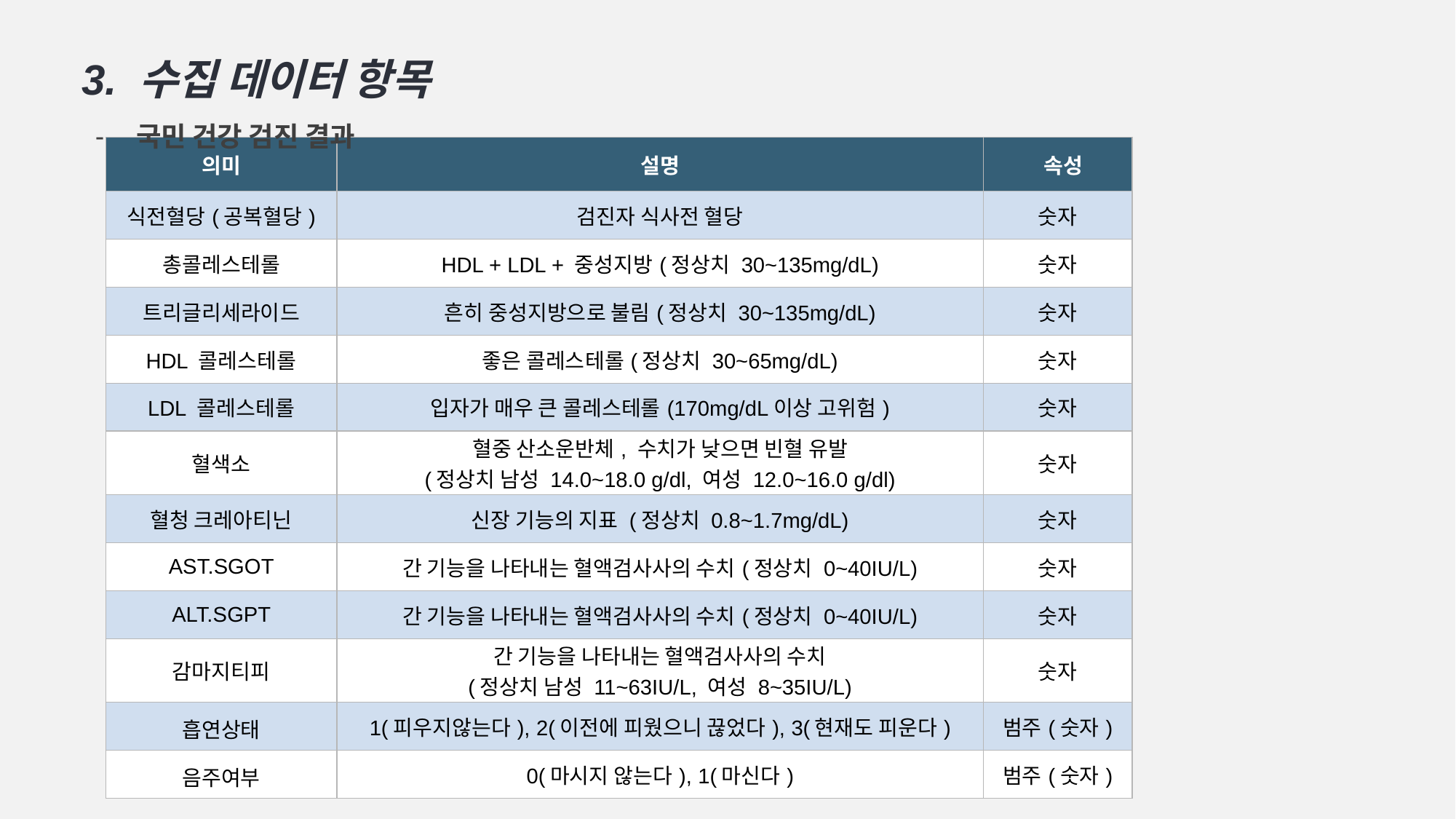

3. 수집 데이터 항목
국민 건강 검진 결과

| 의미 | 설명 | 속성 |
| --- | --- | --- |
| 식전혈당(공복혈당) | 검진자 식사전 혈당 | 숫자 |
| 총콜레스테롤 | HDL + LDL + 중성지방(정상치 30~135mg/dL) | 숫자 |
| 트리글리세라이드 | 흔히 중성지방으로 불림(정상치 30~135mg/dL) | 숫자 |
| HDL 콜레스테롤 | 좋은 콜레스테롤(정상치 30~65mg/dL) | 숫자 |
| LDL 콜레스테롤 | 입자가 매우 큰 콜레스테롤(170mg/dL이상 고위험) | 숫자 |
| 혈색소 | 혈중 산소운반체, 수치가 낮으면 빈혈 유발 (정상치 남성 14.0~18.0 g/dl, 여성 12.0~16.0 g/dl) | 숫자 |
| 혈청 크레아티닌 | 신장 기능의 지표 (정상치 0.8~1.7mg/dL) | 숫자 |
| AST.SGOT | 간 기능을 나타내는 혈액검사사의 수치(정상치 0~40IU/L) | 숫자 |
| ALT.SGPT | 간 기능을 나타내는 혈액검사사의 수치(정상치 0~40IU/L) | 숫자 |
| 감마지티피 | 간 기능을 나타내는 혈액검사사의 수치 (정상치 남성 11~63IU/L, 여성 8~35IU/L) | 숫자 |
| 흡연상태 | 1(피우지않는다), 2(이전에 피웠으니 끊었다), 3(현재도 피운다) | 범주(숫자) |
| 음주여부 | 0(마시지 않는다), 1(마신다) | 범주(숫자) |